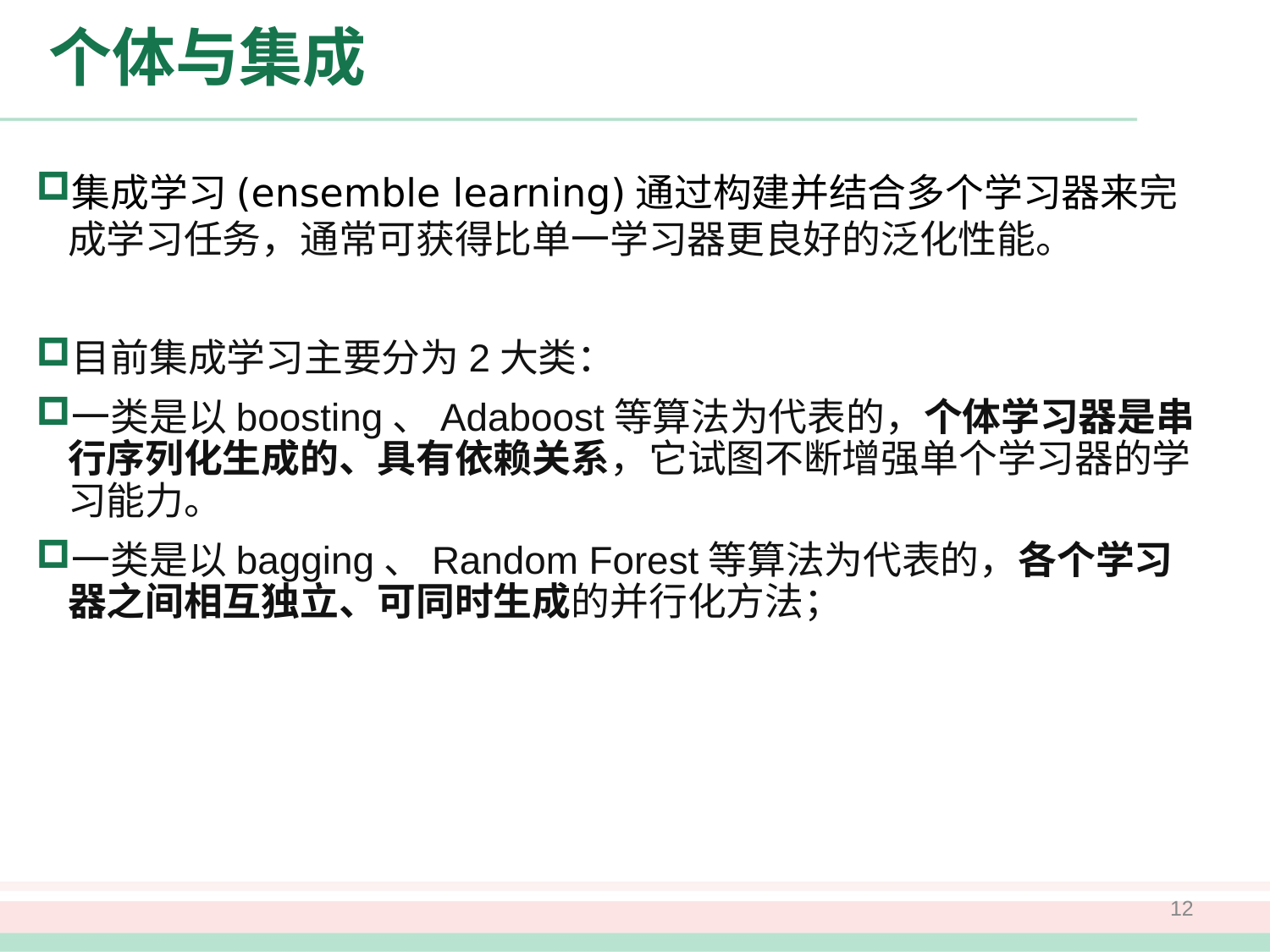

# 个体与集成
集成学习(ensemble learning)通过构建并结合多个学习器来完成学习任务，通常可获得比单一学习器更良好的泛化性能。

目前集成学习主要分为2大类：
一类是以boosting、Adaboost等算法为代表的，个体学习器是串行序列化生成的、具有依赖关系，它试图不断增强单个学习器的学习能力。
一类是以bagging、Random Forest等算法为代表的，各个学习器之间相互独立、可同时生成的并行化方法；

12